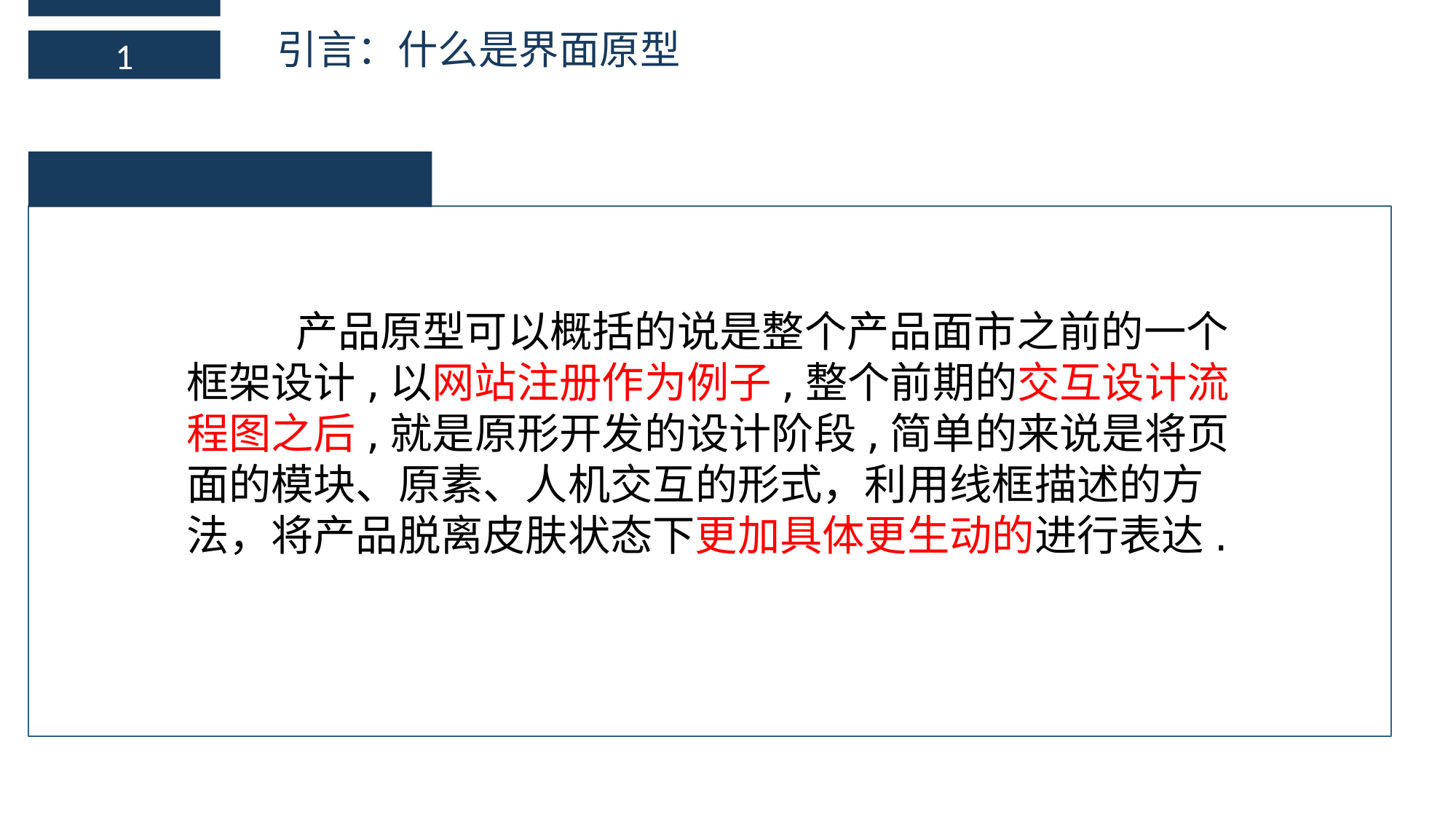

引言：什么是界面原型
1

 	产品原型可以概括的说是整个产品面市之前的一个框架设计,以网站注册作为例子,整个前期的交互设计流程图之后,就是原形开发的设计阶段,简单的来说是将页面的模块、原素、人机交互的形式，利用线框描述的方法，将产品脱离皮肤状态下更加具体更生动的进行表达.